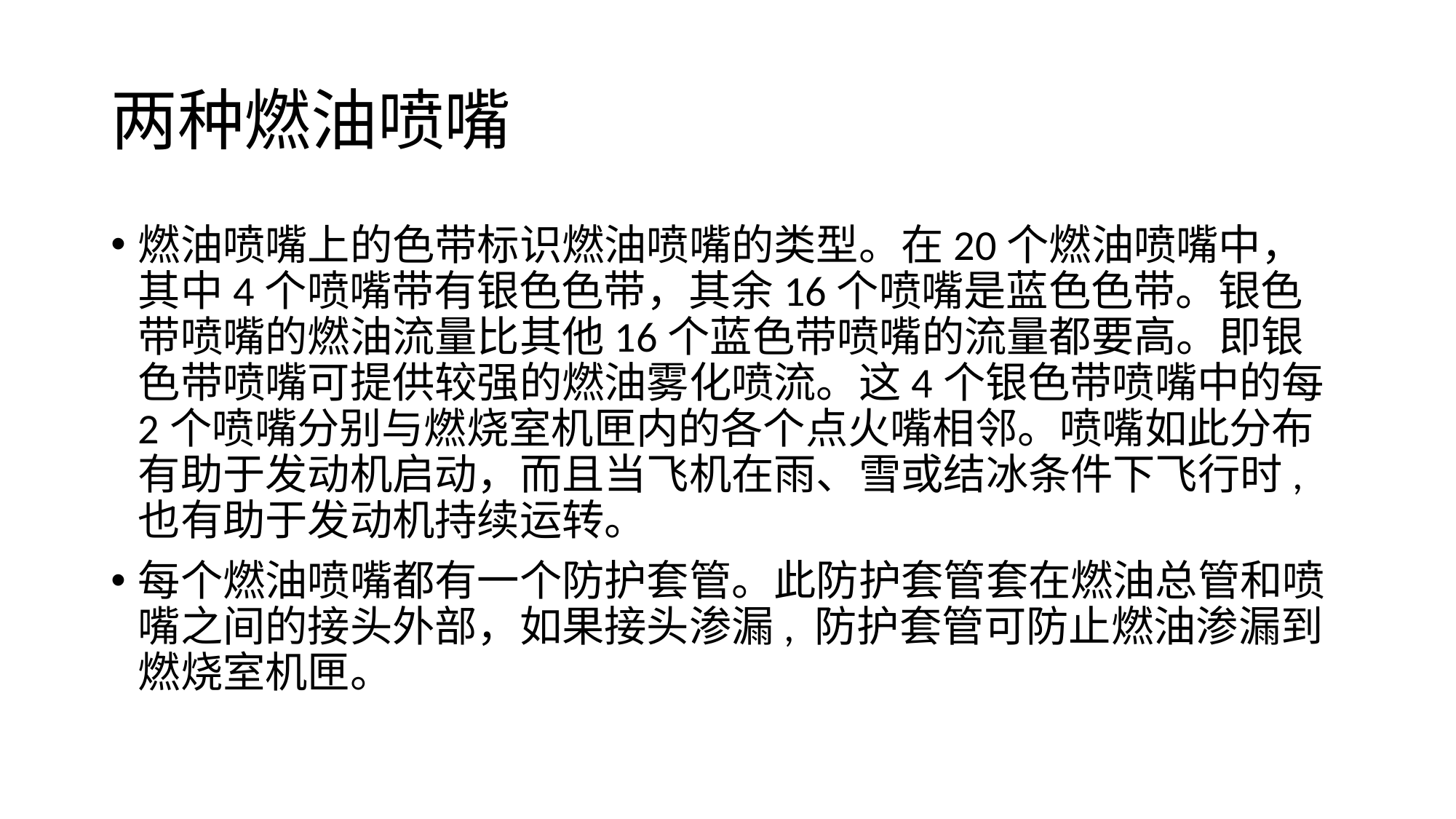

# 两种燃油喷嘴
燃油喷嘴上的色带标识燃油喷嘴的类型。在20个燃油喷嘴中，其中4个喷嘴带有银色色带，其余16个喷嘴是蓝色色带。银色带喷嘴的燃油流量比其他16个蓝色带喷嘴的流量都要高。即银色带喷嘴可提供较强的燃油雾化喷流。这4个银色带喷嘴中的每2个喷嘴分别与燃烧室机匣内的各个点火嘴相邻。喷嘴如此分布有助于发动机启动，而且当飞机在雨、雪或结冰条件下飞行时, 也有助于发动机持续运转。
每个燃油喷嘴都有一个防护套管。此防护套管套在燃油总管和喷嘴之间的接头外部，如果接头渗漏, 防护套管可防止燃油渗漏到燃烧室机匣。